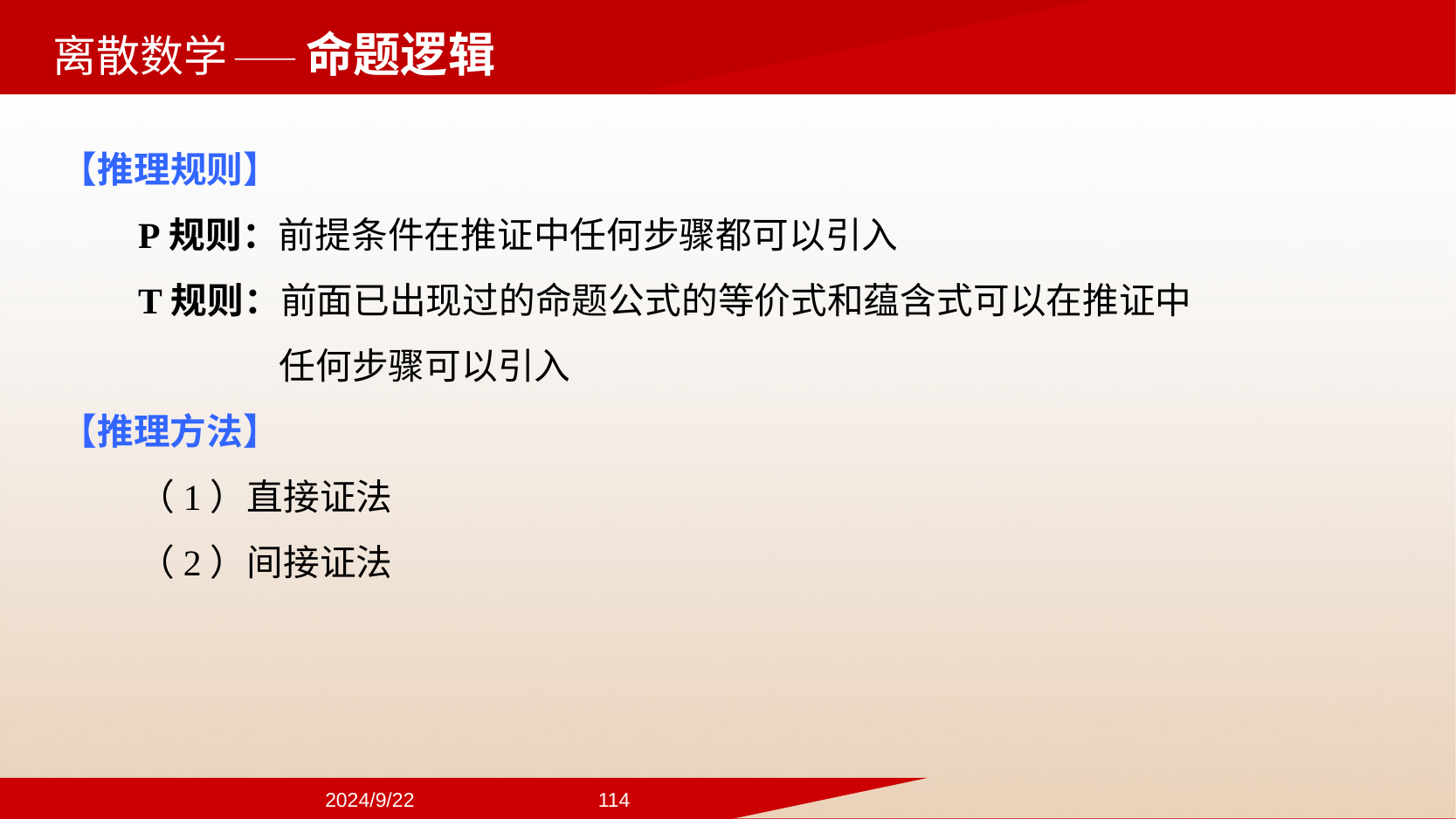

——命题逻辑
【推理规则】
P规则：前提条件在推证中任何步骤都可以引入
T规则：前面已出现过的命题公式的等价式和蕴含式可以在推证中任何步骤可以引入
【推理方法】
（1）直接证法
（2）间接证法

2024/9/22
114